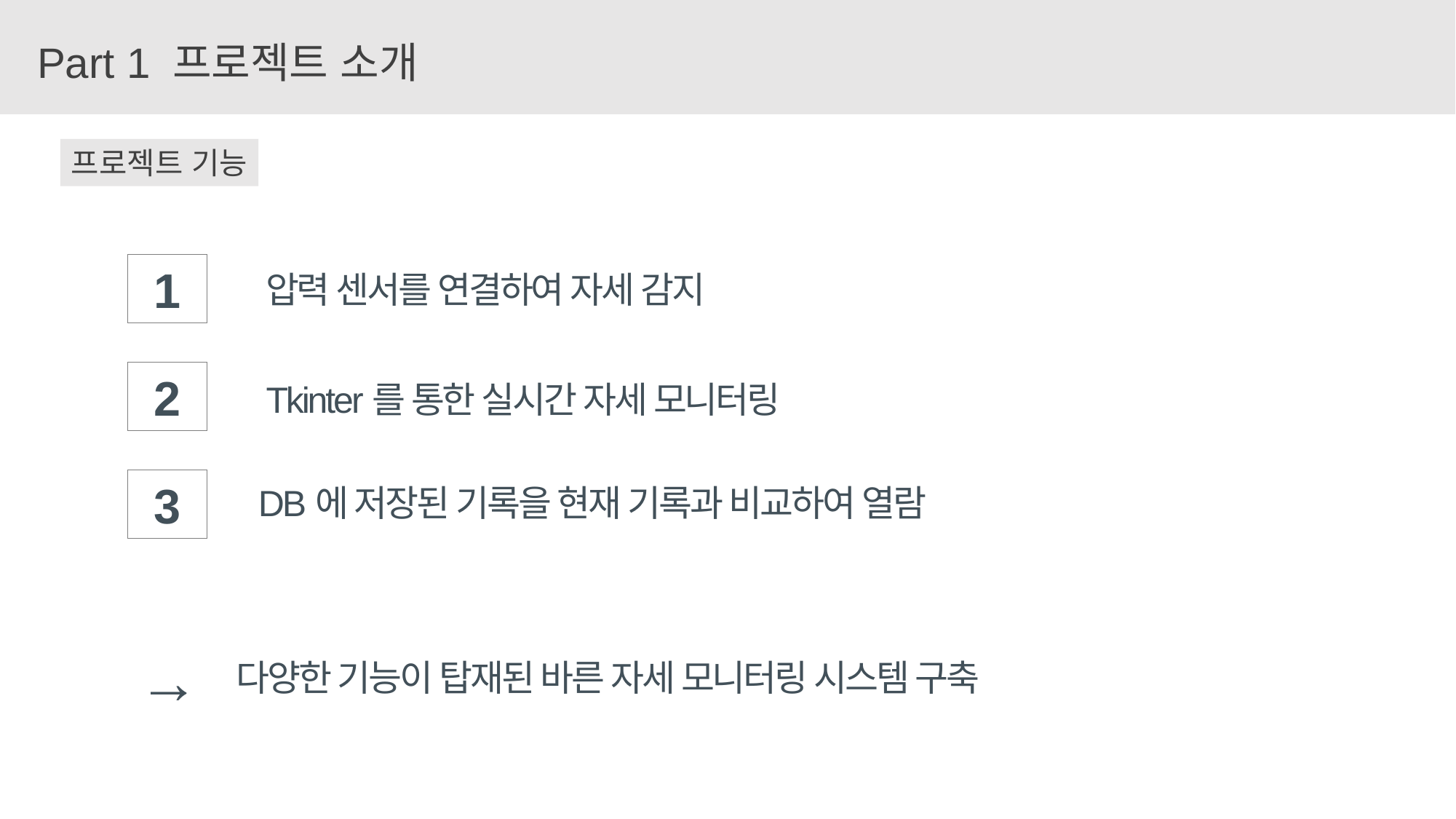

Part 1 프로젝트 소개
프로젝트 기능
1
압력 센서를 연결하여 자세 감지
2
Tkinter를 통한 실시간 자세 모니터링
3
DB에 저장된 기록을 현재 기록과 비교하여 열람
→
다양한 기능이 탑재된 바른 자세 모니터링 시스템 구축